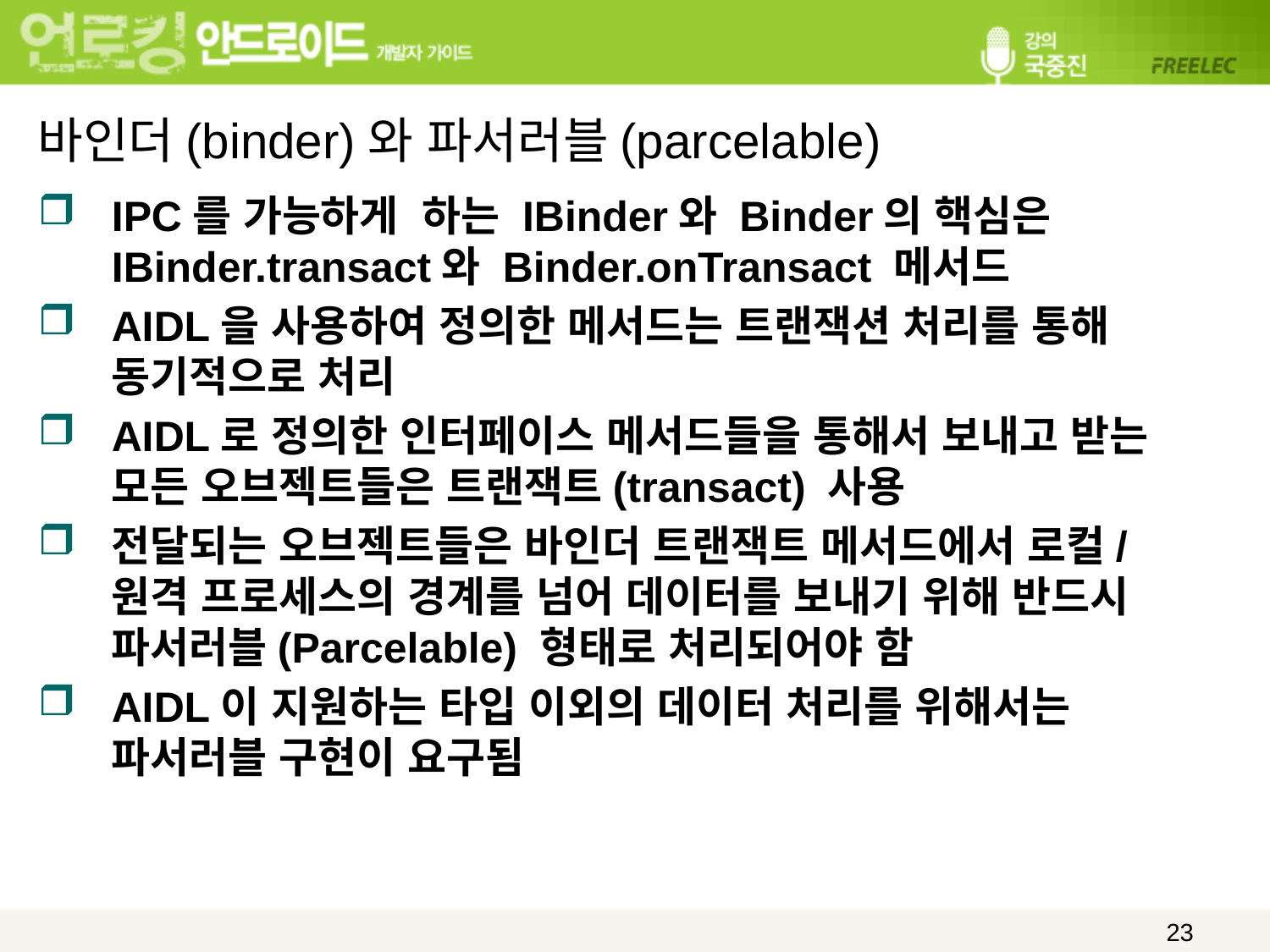

# 바인더(binder)와 파서러블(parcelable)
IPC를 가능하게  하는 IBinder와 Binder의 핵심은 IBinder.transact와 Binder.onTransact 메서드
AIDL을 사용하여 정의한 메서드는 트랜잭션 처리를 통해 동기적으로 처리
AIDL로 정의한 인터페이스 메서드들을 통해서 보내고 받는 모든 오브젝트들은 트랜잭트(transact) 사용
전달되는 오브젝트들은 바인더 트랜잭트 메서드에서 로컬/원격 프로세스의 경계를 넘어 데이터를 보내기 위해 반드시 파서러블(Parcelable) 형태로 처리되어야 함
AIDL이 지원하는 타입 이외의 데이터 처리를 위해서는 파서러블 구현이 요구됨
23